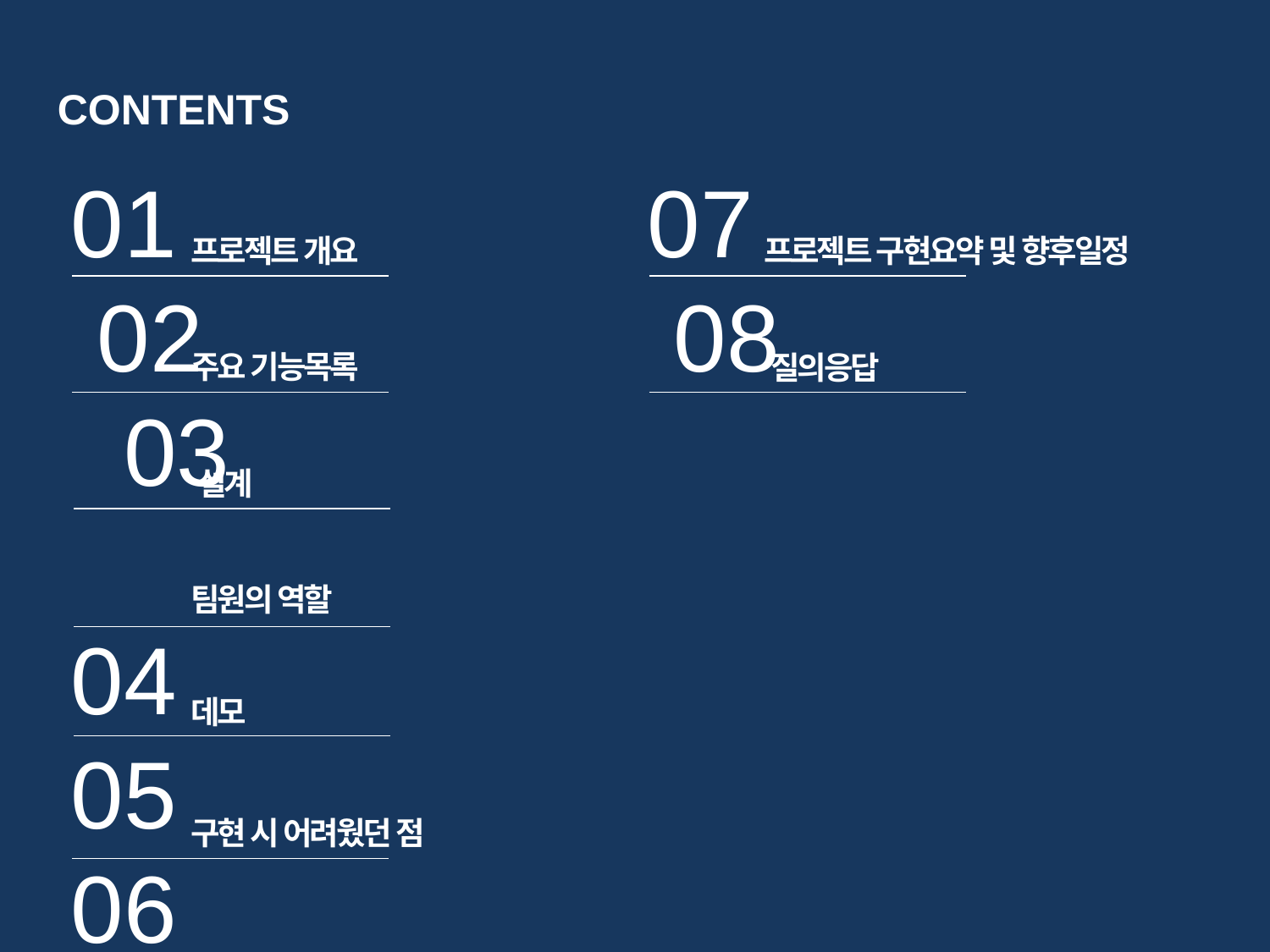

CONTENTS
01    02    03    04
05
06
07    08
프로젝트 개요
프로젝트 구현요약 및 향후일정
주요 기능목록
질의응답
 설계
팀원의 역할
데모
구현 시 어려웠던 점